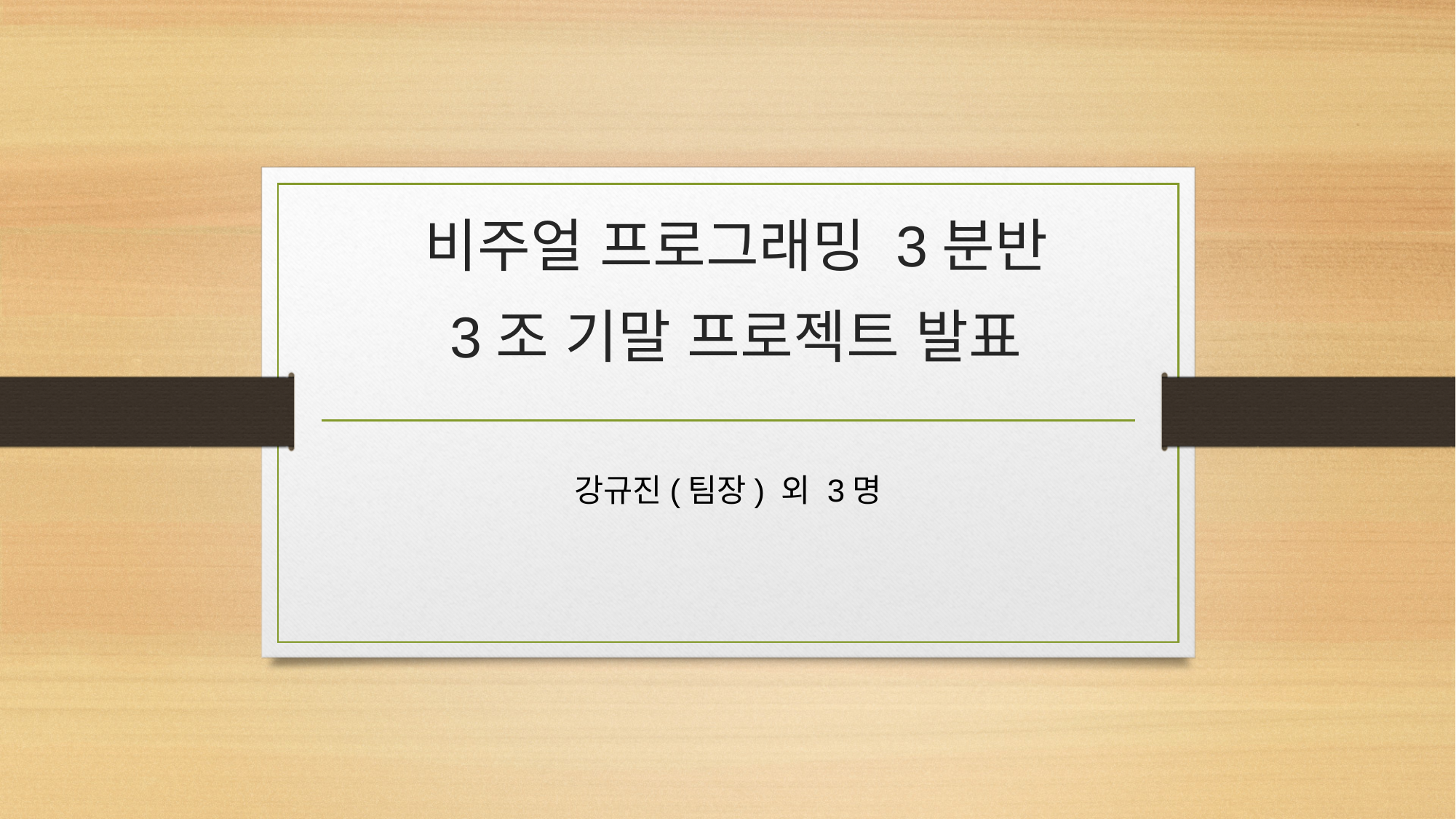

# 비주얼 프로그래밍 3분반 3조 기말 프로젝트 발표
강규진(팀장) 외 3명